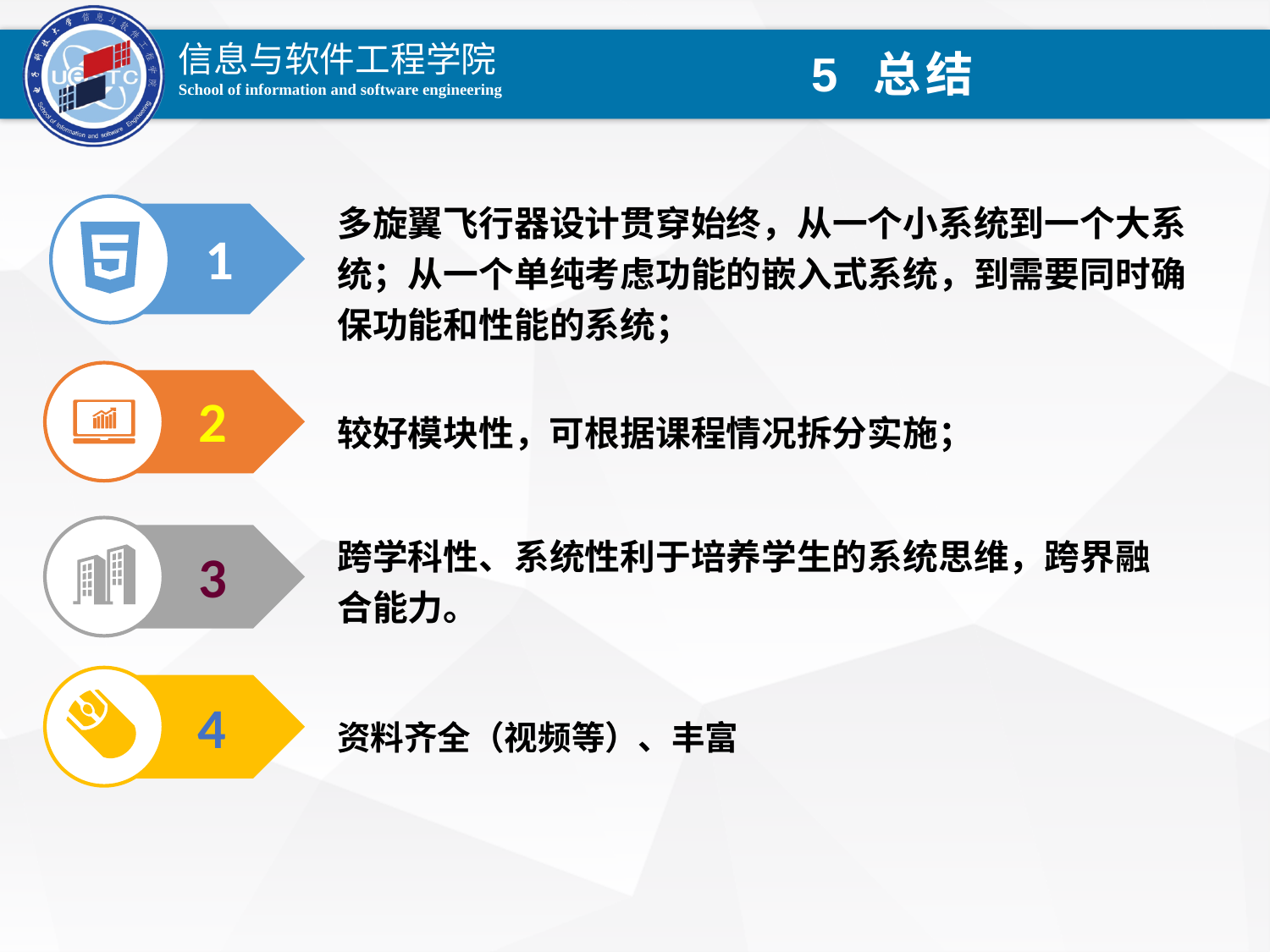

5 总结
多旋翼飞行器设计贯穿始终，从一个小系统到一个大系统；从一个单纯考虑功能的嵌入式系统，到需要同时确保功能和性能的系统；

1

2
较好模块性，可根据课程情况拆分实施；

3
跨学科性、系统性利于培养学生的系统思维，跨界融合能力。

资料齐全（视频等）、丰富
4